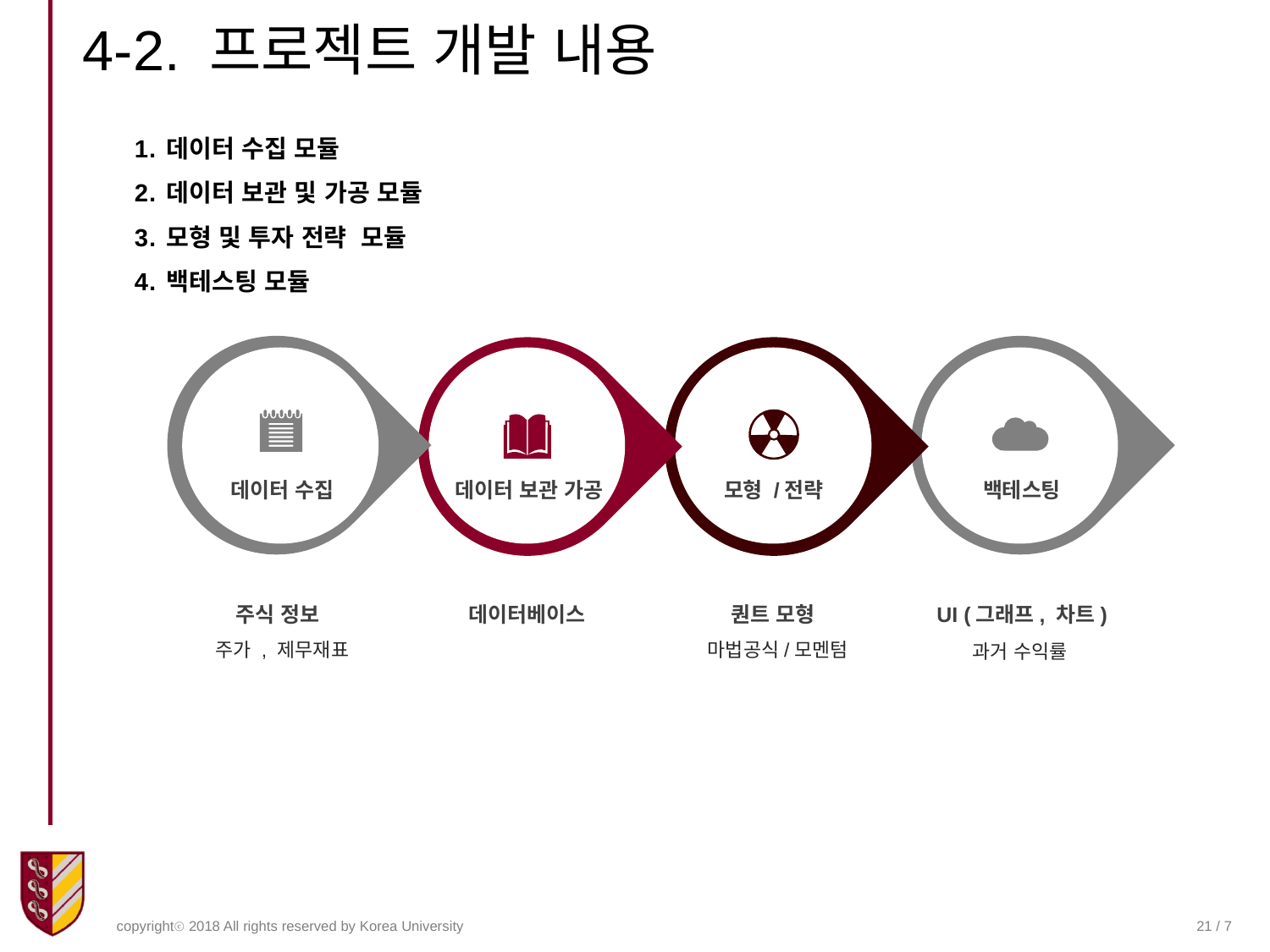

4-2. 프로젝트 개발 내용
데이터 수집 모듈
데이터 보관 및 가공 모듈
모형 및 투자 전략  모듈
백테스팅 모듈

데이터 수집
데이터 보관 가공
모형 /전략
백테스팅
주식 정보
주가 , 제무재표
퀀트 모형
마법공식/모멘텀
데이터베이스
UI (그래프, 차트)
과거 수익률